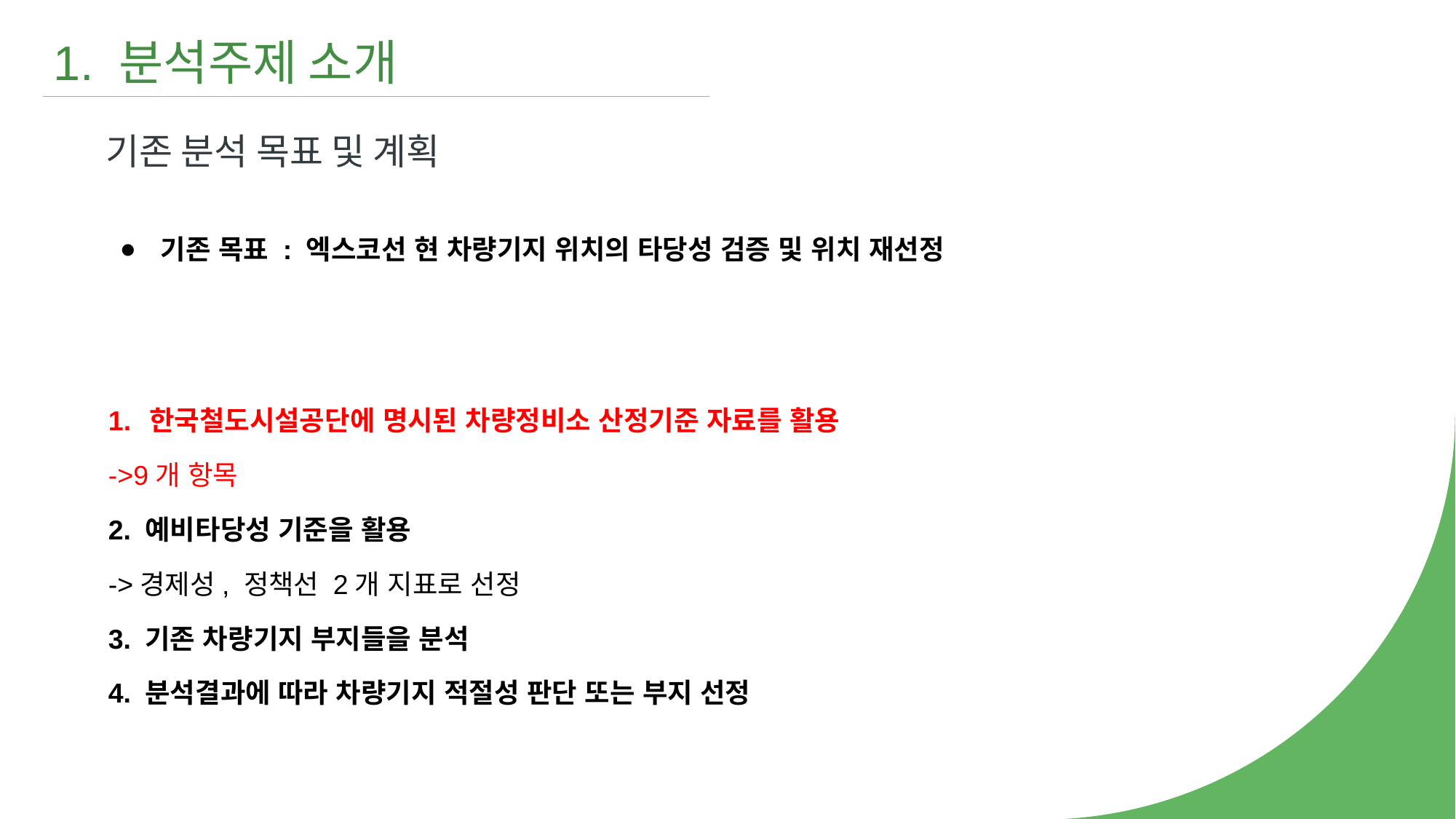

1. 분석주제 소개
기존 분석 목표 및 계획
기존 목표 : 엑스코선 현 차량기지 위치의 타당성 검증 및 위치 재선정
한국철도시설공단에 명시된 차량정비소 산정기준 자료를 활용
->9개 항목
2. 예비타당성 기준을 활용
->경제성, 정책선 2개 지표로 선정
3. 기존 차량기지 부지들을 분석
4. 분석결과에 따라 차량기지 적절성 판단 또는 부지 선정